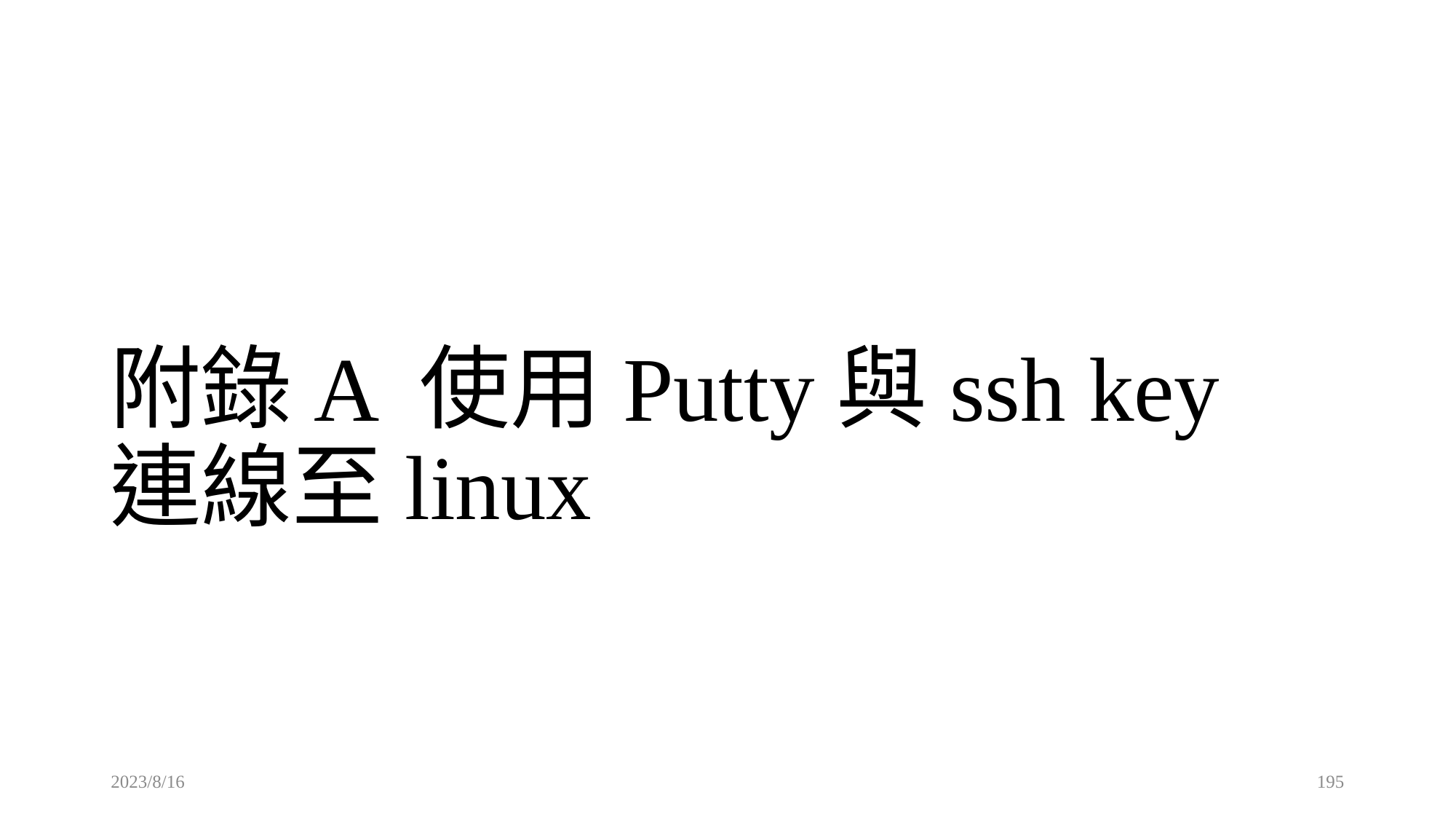

# 附錄A 使用Putty與ssh key 連線至linux

2023/8/16
195